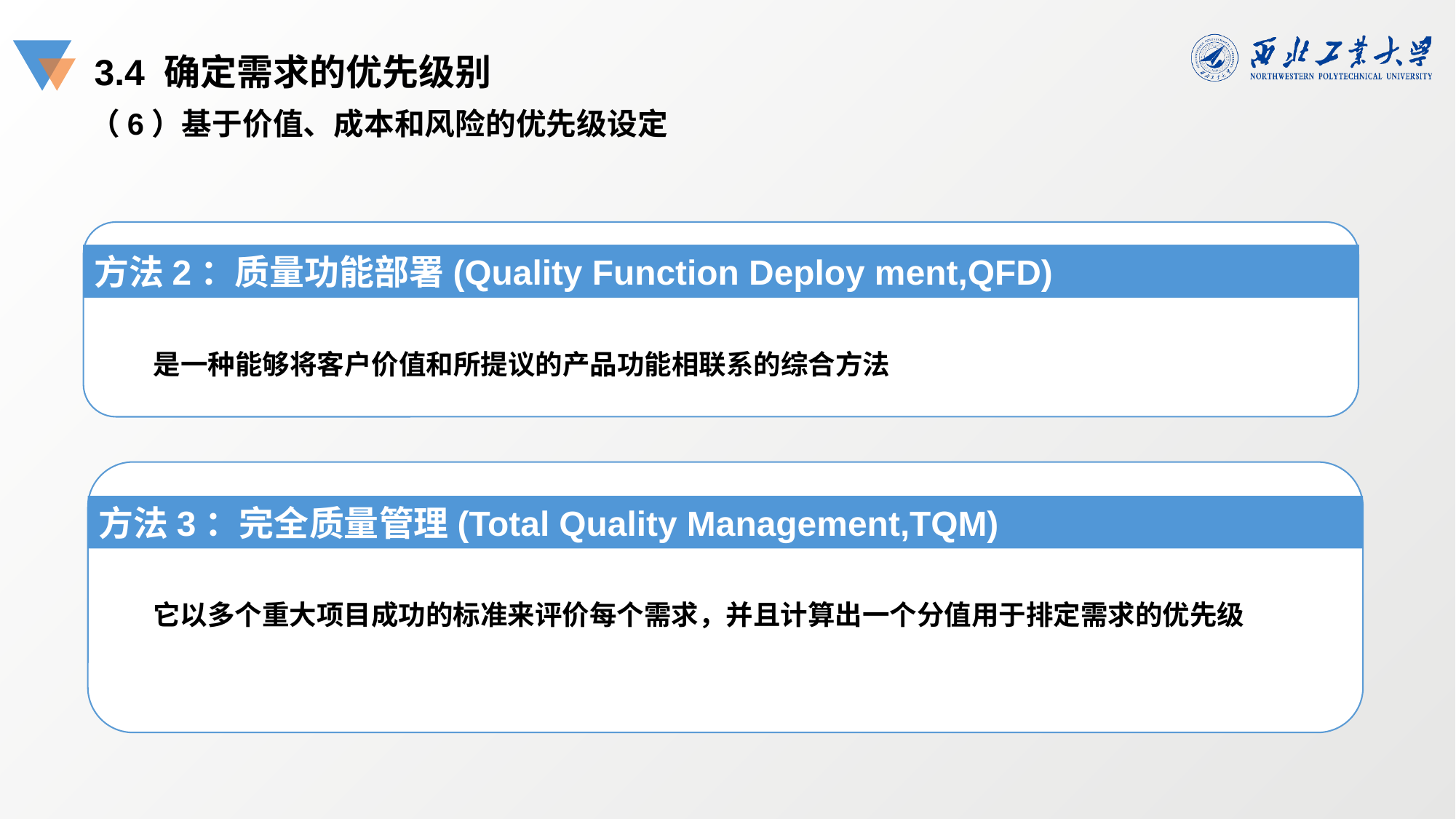

3.4 确定需求的优先级别
（6）基于价值、成本和风险的优先级设定

方法2：质量功能部署(Quality Function Deploy ment,QFD)
是一种能够将客户价值和所提议的产品功能相联系的综合方法

方法3：完全质量管理(Total Quality Management,TQM)
它以多个重大项目成功的标准来评价每个需求，并且计算出一个分值用于排定需求的优先级
58